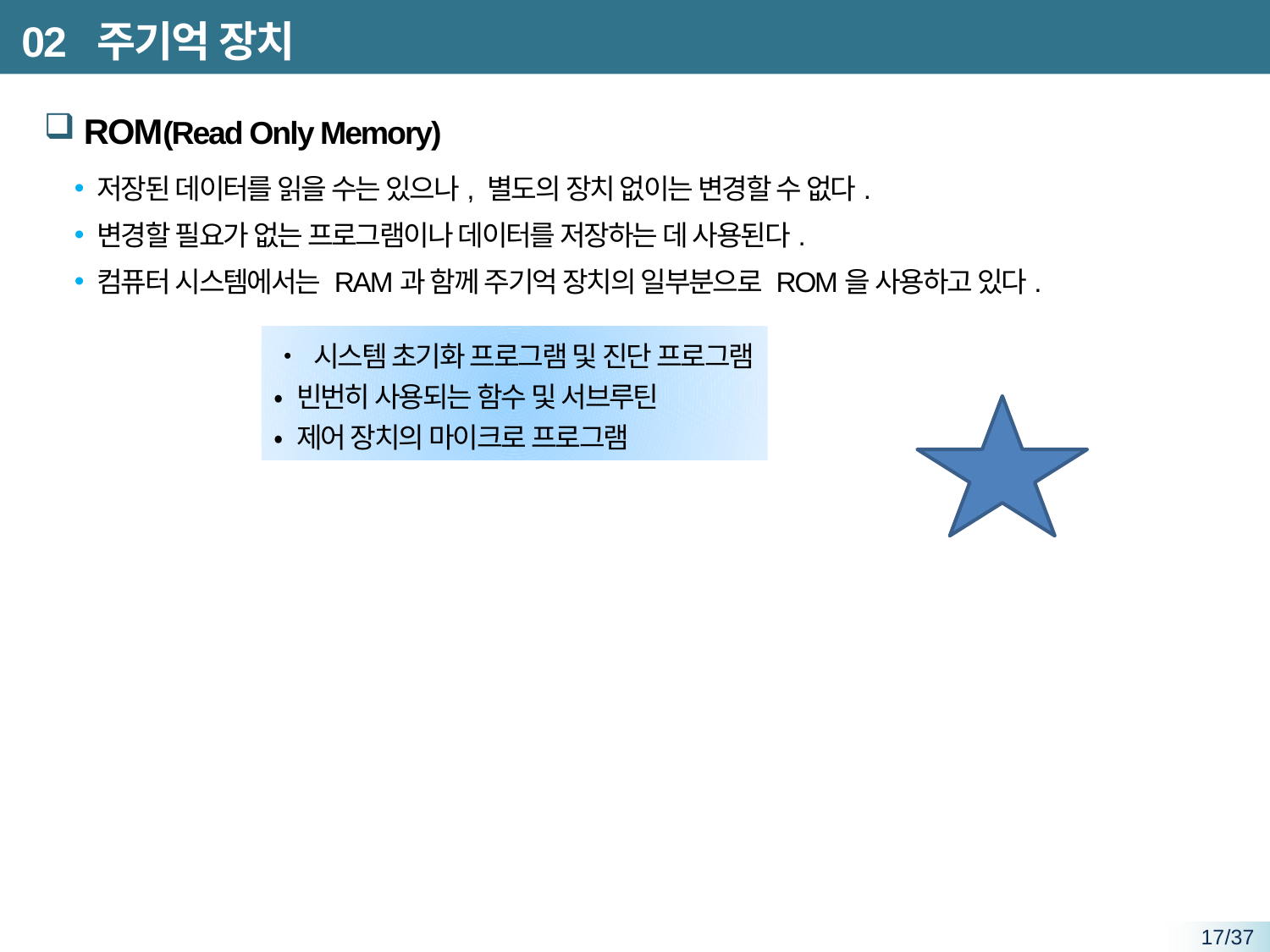

# 02  주기억 장치
ROM(Read Only Memory)
저장된 데이터를 읽을 수는 있으나, 별도의 장치 없이는 변경할 수 없다.
변경할 필요가 없는 프로그램이나 데이터를 저장하는 데 사용된다.
컴퓨터 시스템에서는 RAM과 함께 주기억 장치의 일부분으로 ROM을 사용하고 있다.

• 시스템 초기화 프로그램 및 진단 프로그램
• 빈번히 사용되는 함수 및 서브루틴
• 제어 장치의 마이크로 프로그램